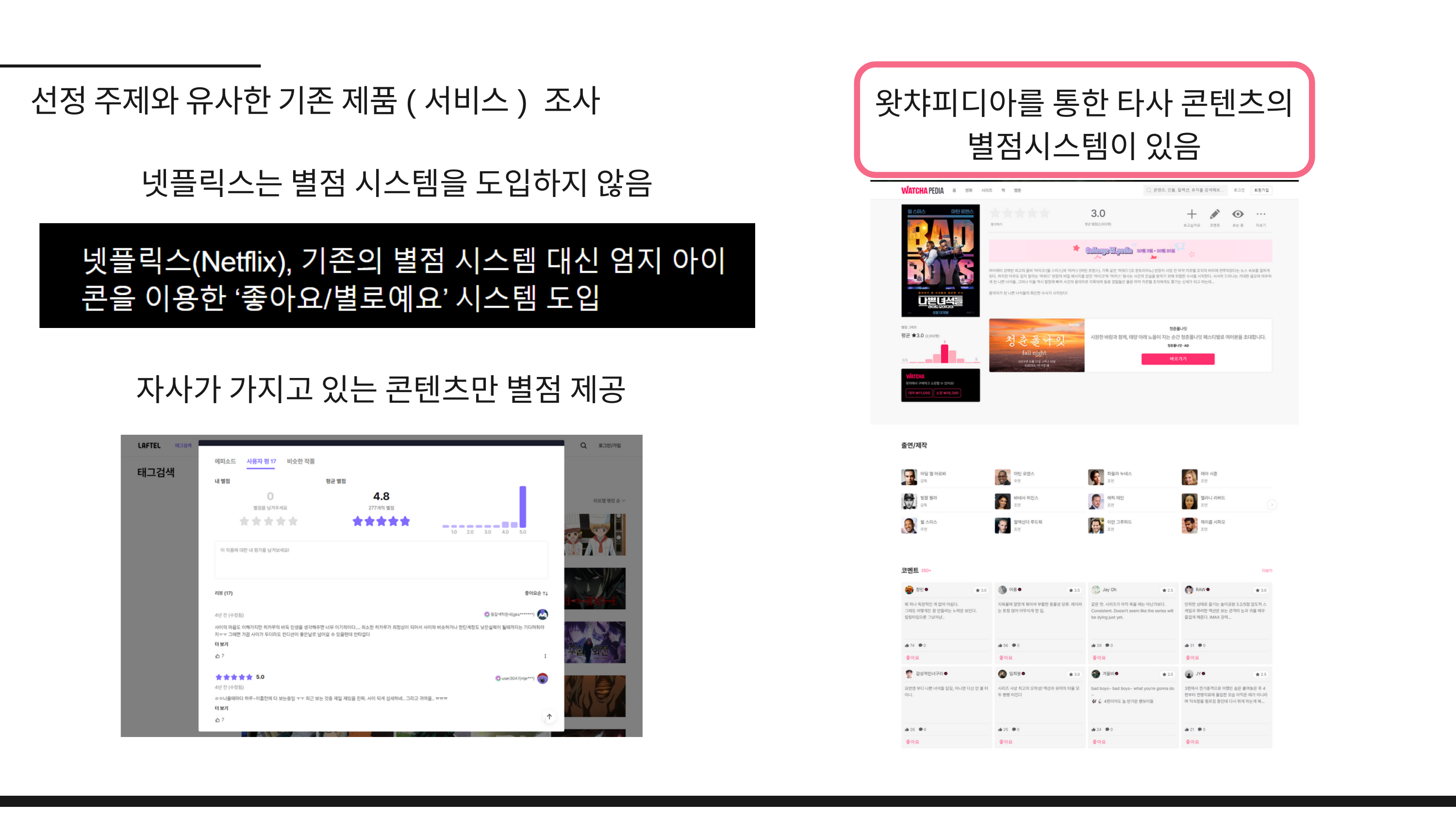

선정 주제와 유사한 기존 제품(서비스) 조사
왓챠피디아를 통한 타사 콘텐츠의
별점시스템이 있음
넷플릭스는 별점 시스템을 도입하지 않음

자사가 가지고 있는 콘텐츠만 별점 제공